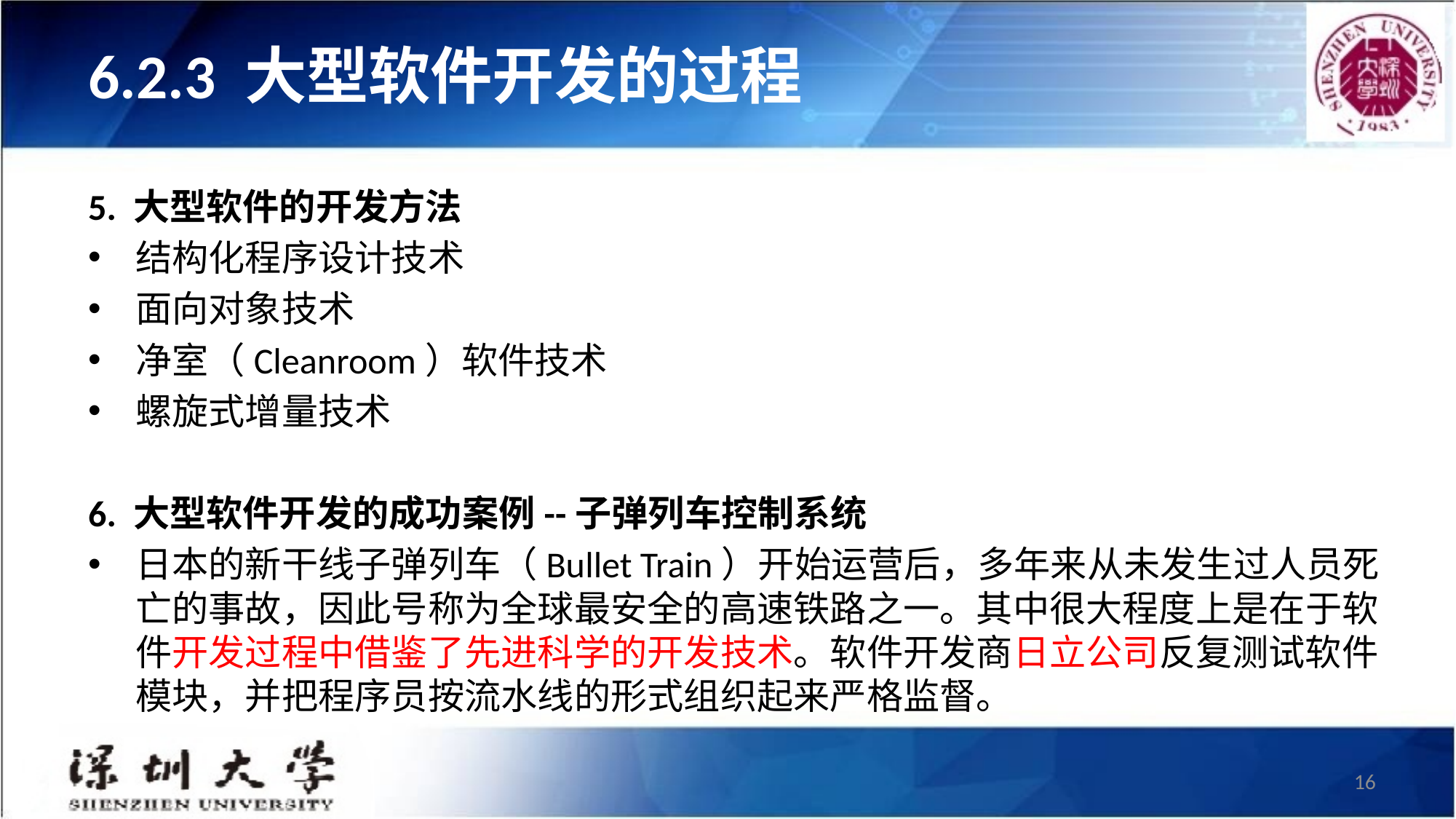

# 6.2.3 大型软件开发的过程
5. 大型软件的开发方法
结构化程序设计技术
面向对象技术
净室（Cleanroom）软件技术
螺旋式增量技术

6. 大型软件开发的成功案例--子弹列车控制系统
日本的新干线子弹列车（Bullet Train）开始运营后，多年来从未发生过人员死亡的事故，因此号称为全球最安全的高速铁路之一。其中很大程度上是在于软件开发过程中借鉴了先进科学的开发技术。软件开发商日立公司反复测试软件模块，并把程序员按流水线的形式组织起来严格监督。

16